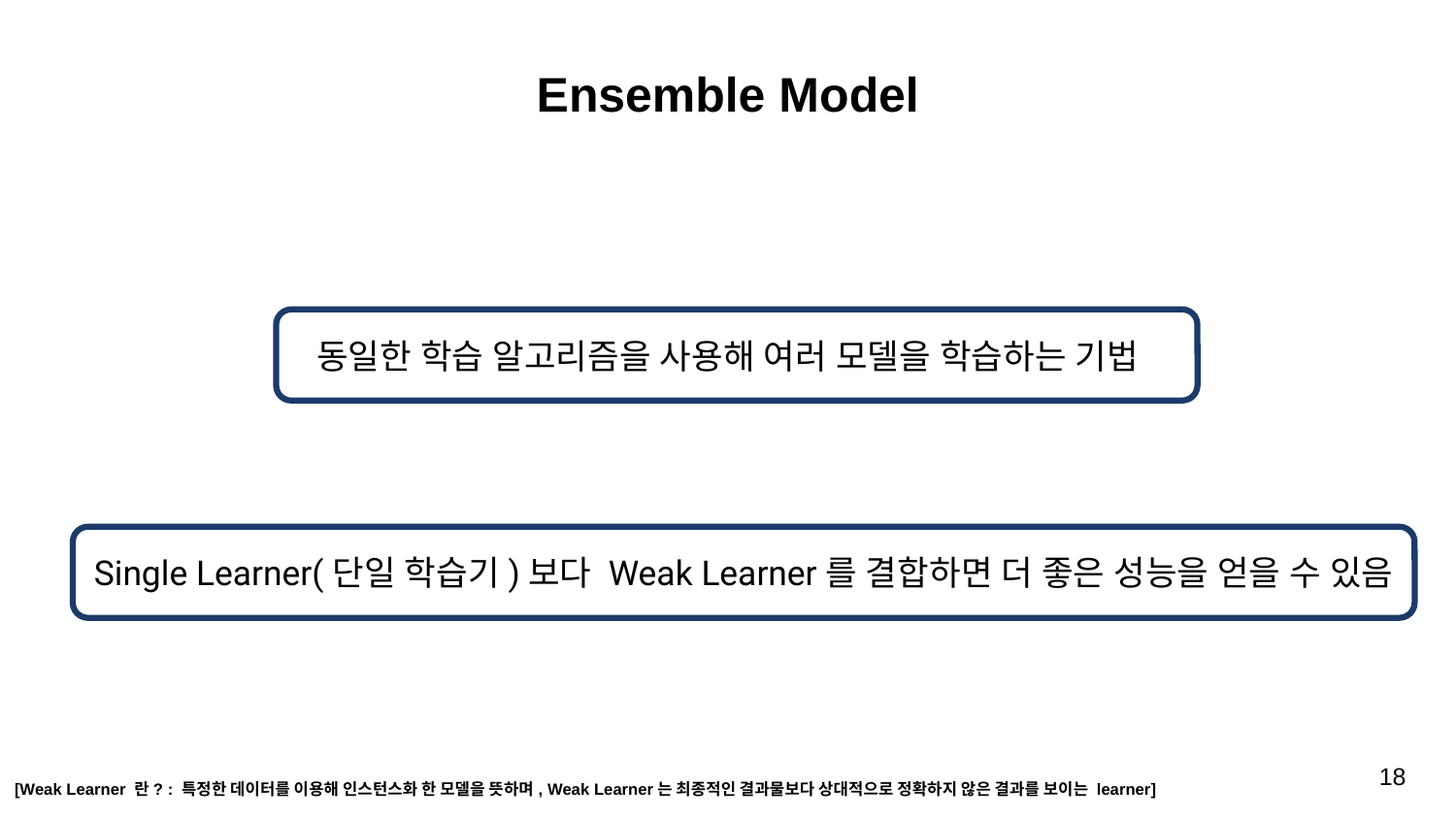

# Ensemble Model

동일한 학습 알고리즘을 사용해 여러 모델을 학습하는 기법

Single Learner(단일 학습기)보다 Weak Learner를 결합하면 더 좋은 성능을 얻을 수 있음
18
[Weak Learner 란? : 특정한 데이터를 이용해 인스턴스화 한 모델을 뜻하며, Weak Learner는 최종적인 결과물보다 상대적으로 정확하지 않은 결과를 보이는 learner]